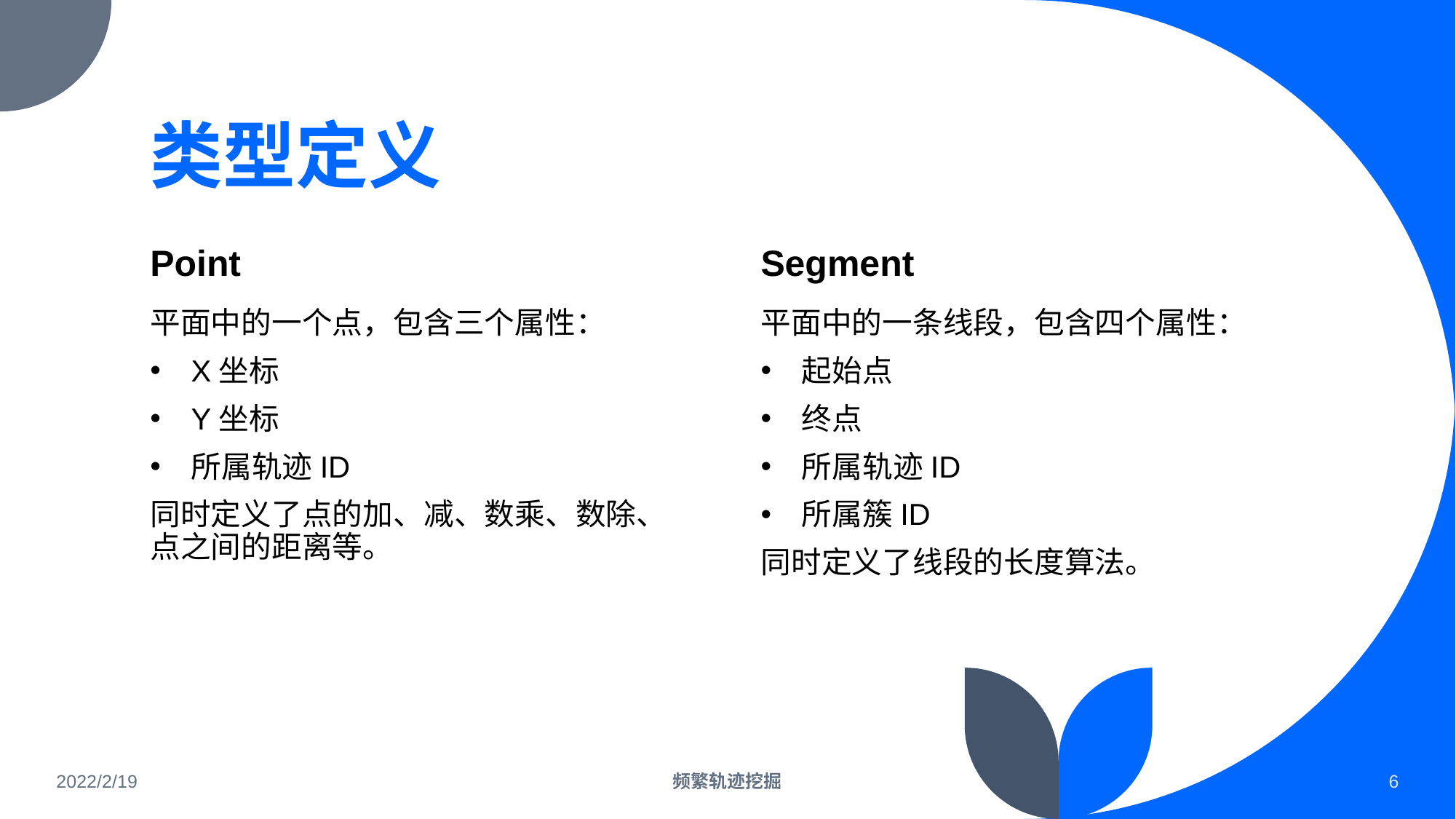

# 类型定义
Point
Segment
平面中的一个点，包含三个属性：
X坐标
Y坐标
所属轨迹ID
同时定义了点的加、减、数乘、数除、点之间的距离等。
平面中的一条线段，包含四个属性：
起始点
终点
所属轨迹ID
所属簇ID
同时定义了线段的长度算法。
2022/2/19
频繁轨迹挖掘
6